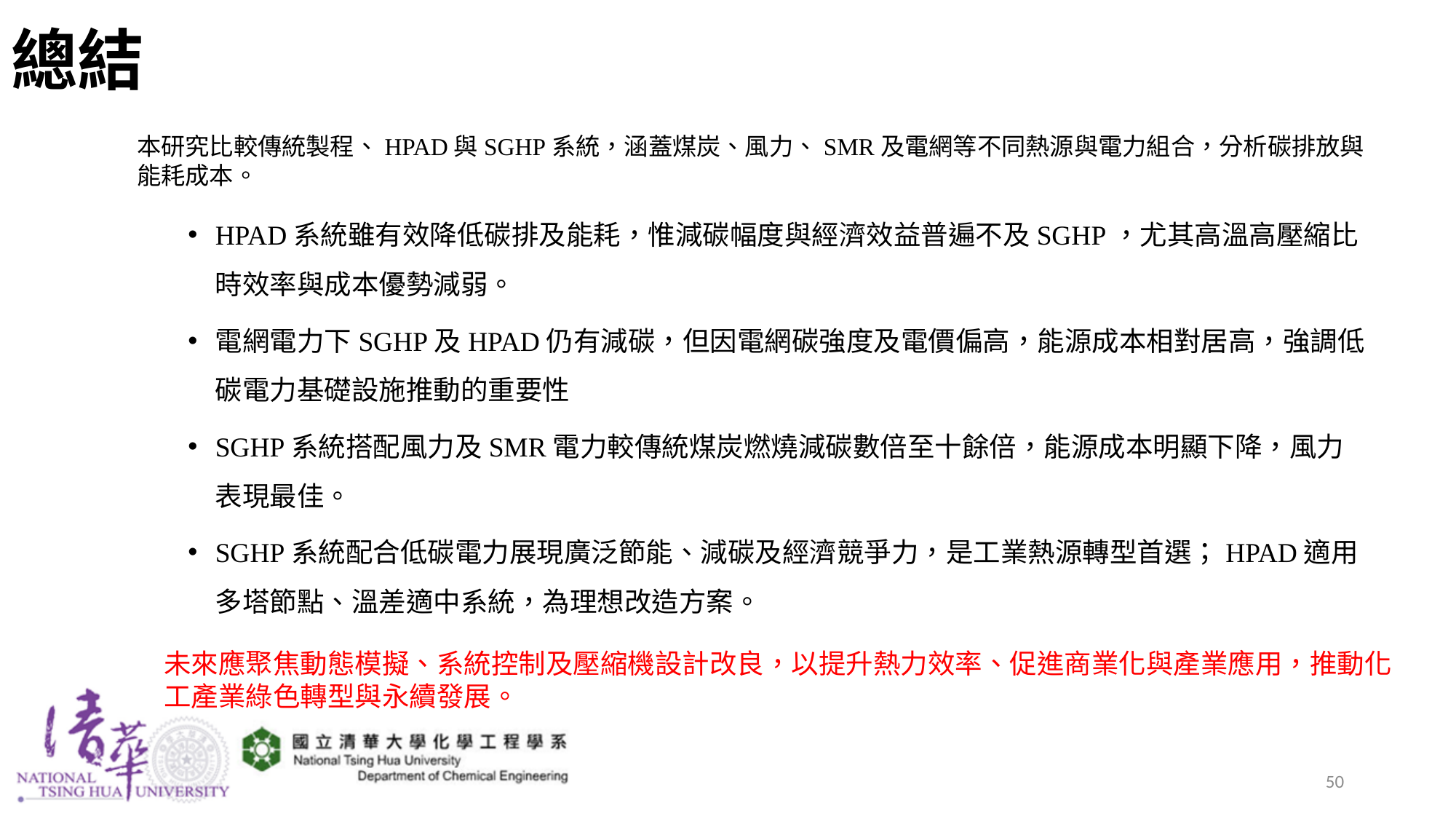

# 總結
本研究比較傳統製程、HPAD與SGHP系統，涵蓋煤炭、風力、SMR及電網等不同熱源與電力組合，分析碳排放與能耗成本。
HPAD系統雖有效降低碳排及能耗，惟減碳幅度與經濟效益普遍不及SGHP，尤其高溫高壓縮比時效率與成本優勢減弱。
電網電力下SGHP及HPAD仍有減碳，但因電網碳強度及電價偏高，能源成本相對居高，強調低碳電力基礎設施推動的重要性
SGHP系統搭配風力及SMR電力較傳統煤炭燃燒減碳數倍至十餘倍，能源成本明顯下降，風力表現最佳。
SGHP系統配合低碳電力展現廣泛節能、減碳及經濟競爭力，是工業熱源轉型首選；HPAD適用多塔節點、溫差適中系統，為理想改造方案。
未來應聚焦動態模擬、系統控制及壓縮機設計改良，以提升熱力效率、促進商業化與產業應用，推動化工產業綠色轉型與永續發展。
50